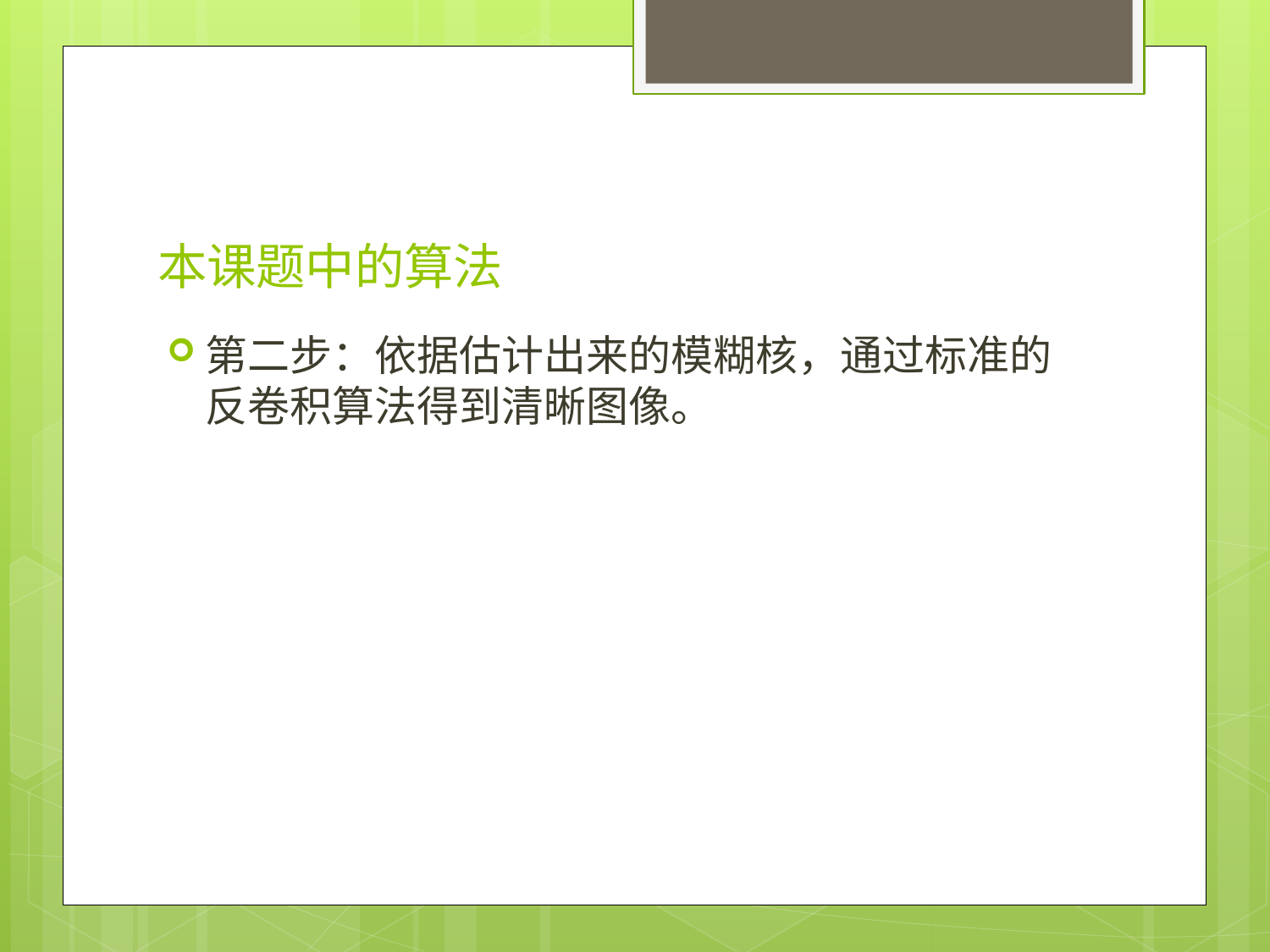

# 本课题中的算法
第二步：依据估计出来的模糊核，通过标准的反卷积算法得到清晰图像。